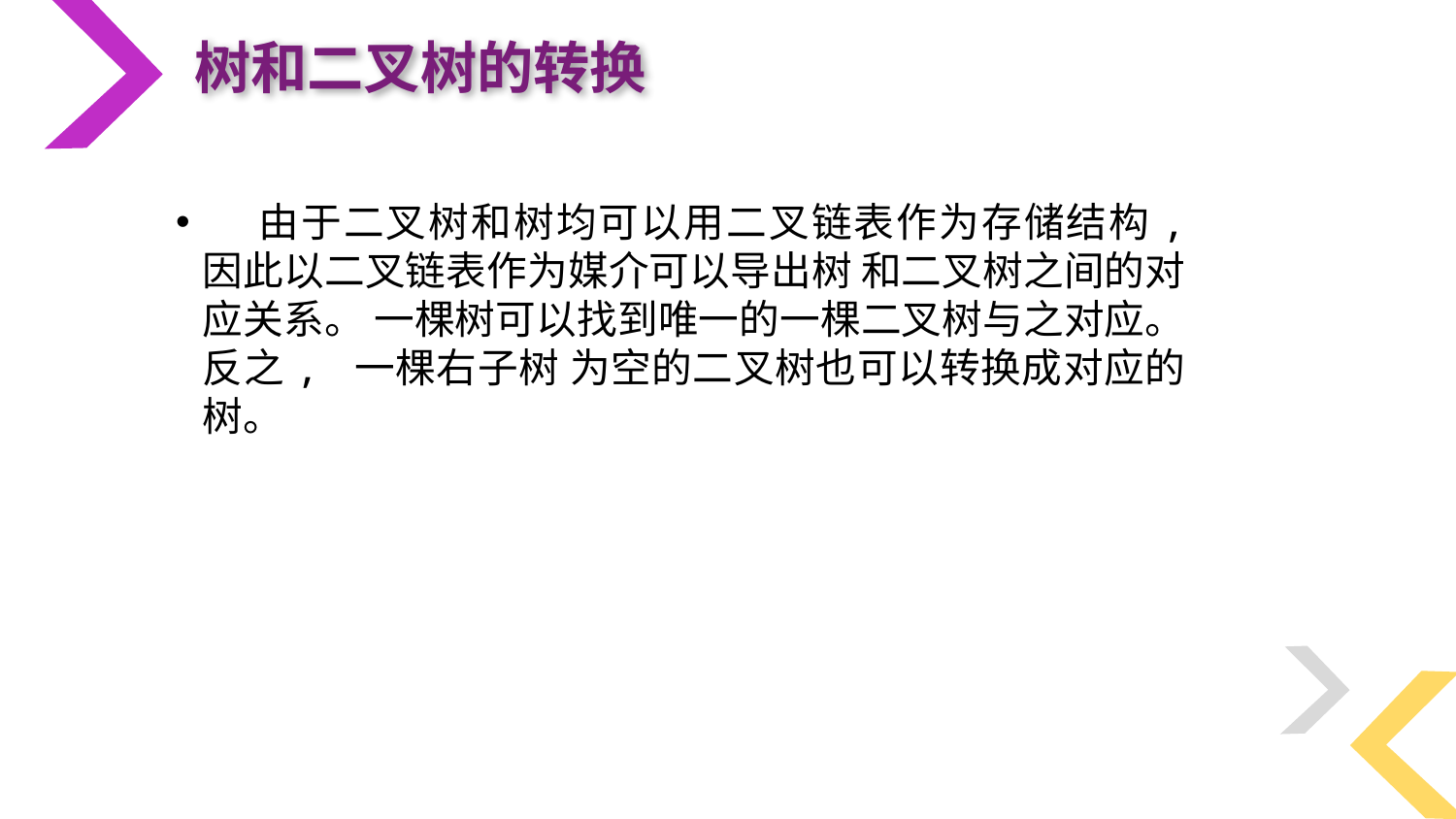

树和二叉树的转换
    由于二叉树和树均可以用二叉链表作为存储结构, 因此以二叉链表作为媒介可以导出树 和二叉树之间的对应关系。 一棵树可以找到唯一的一棵二叉树与之对应。 反之, 一棵右子树 为空的二叉树也可以转换成对应的树。